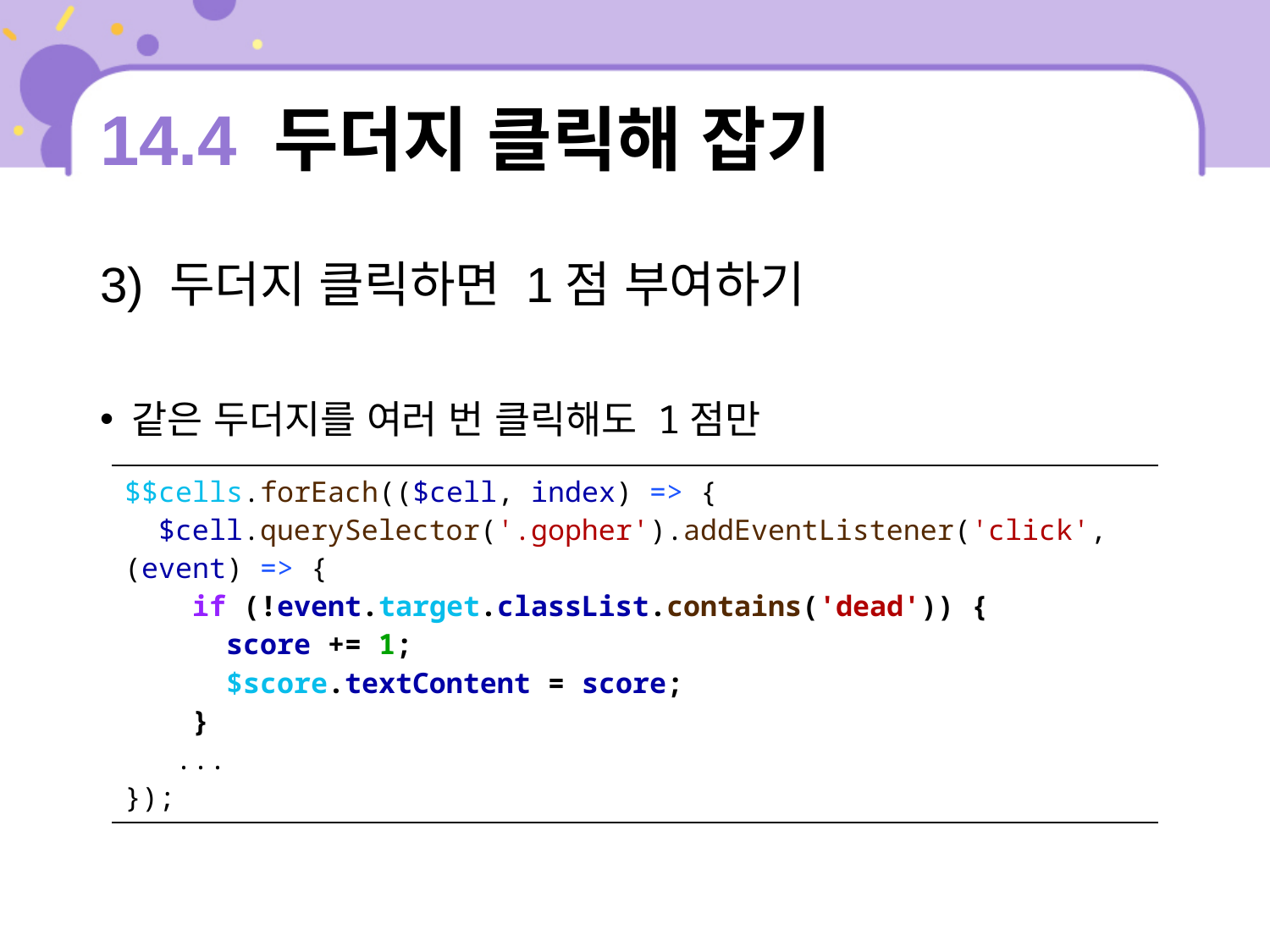

# 14.4 두더지 클릭해 잡기
3) 두더지 클릭하면 1점 부여하기
같은 두더지를 여러 번 클릭해도 1점만
| $$cells.forEach(($cell, index) => { $cell.querySelector('.gopher').addEventListener('click', (event) => { if (!event.target.classList.contains('dead')) { score += 1; $score.textContent = score; } ... }); |
| --- |